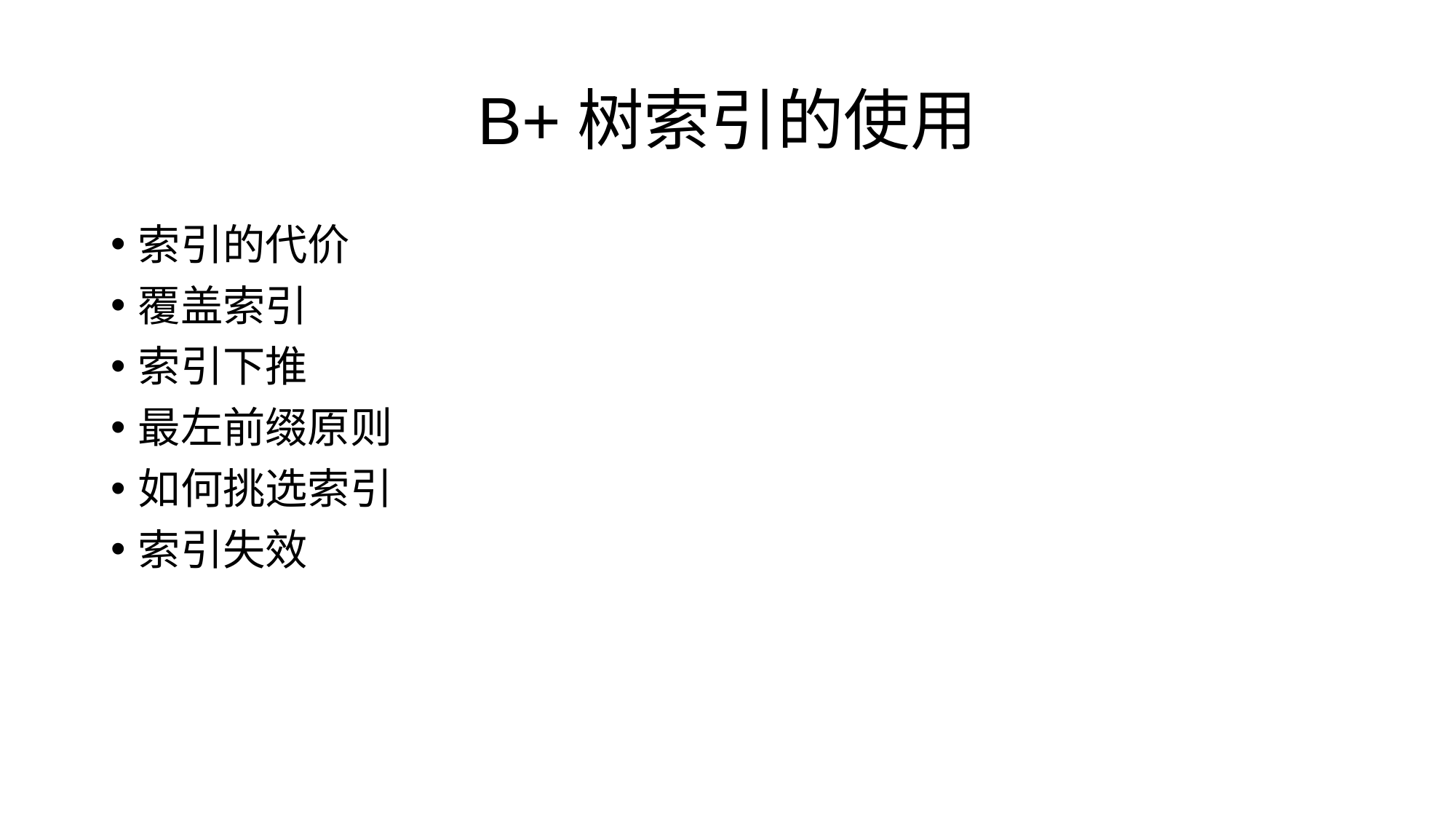

# B+树索引的使用
索引的代价
覆盖索引
索引下推
最左前缀原则
如何挑选索引
索引失效